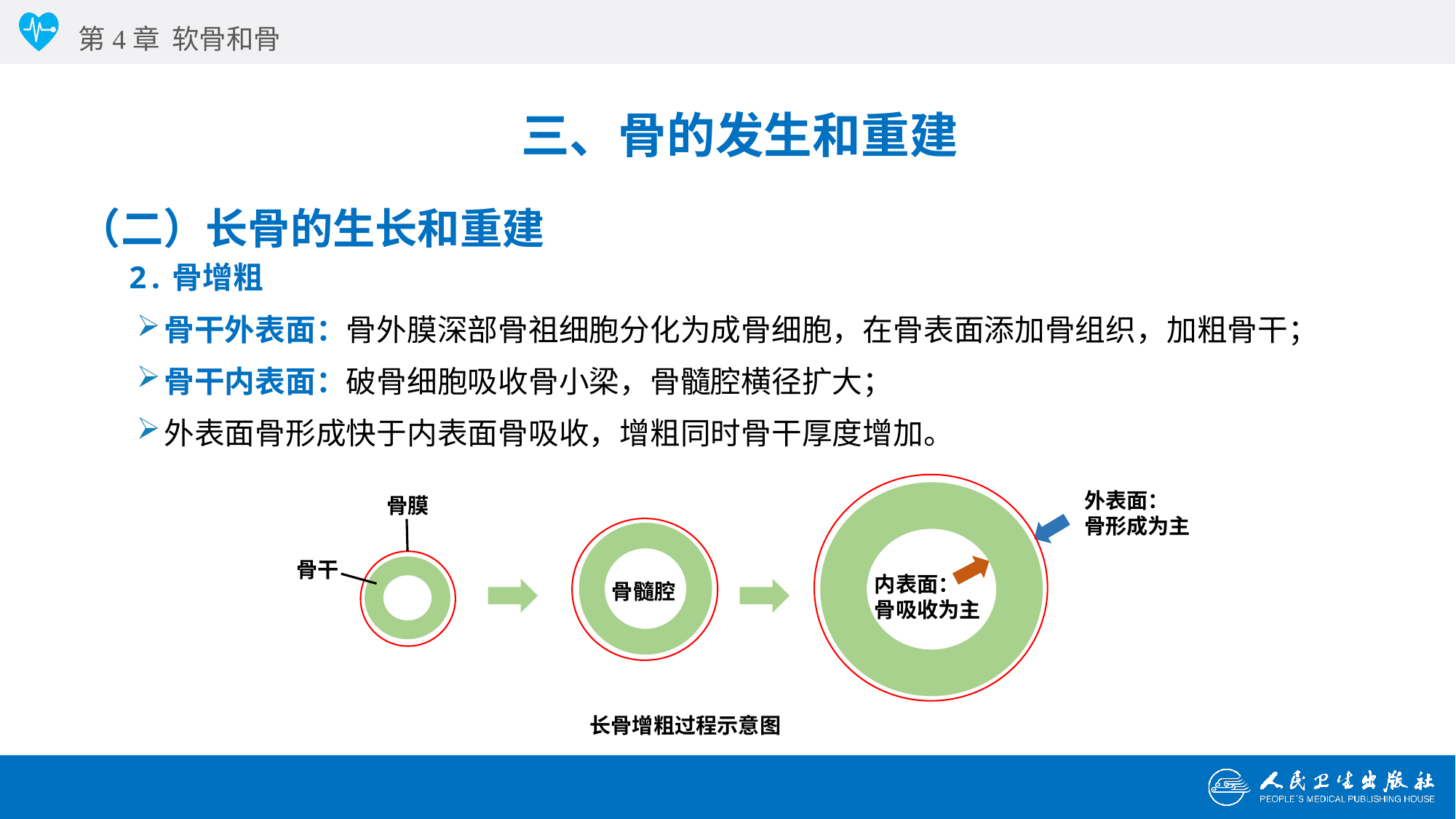

第4章  软骨和骨
三、骨的发生和重建
（二）长骨的生长和重建
2.骨增粗
骨干外表面：骨外膜深部骨祖细胞分化为成骨细胞，在骨表面添加骨组织，加粗骨干；
骨干内表面：破骨细胞吸收骨小梁，骨髓腔横径扩大；
外表面骨形成快于内表面骨吸收，增粗同时骨干厚度增加。

外表面：
骨形成为主
骨膜

骨干

内表面：
骨吸收为主
骨髓腔

长骨增粗过程示意图